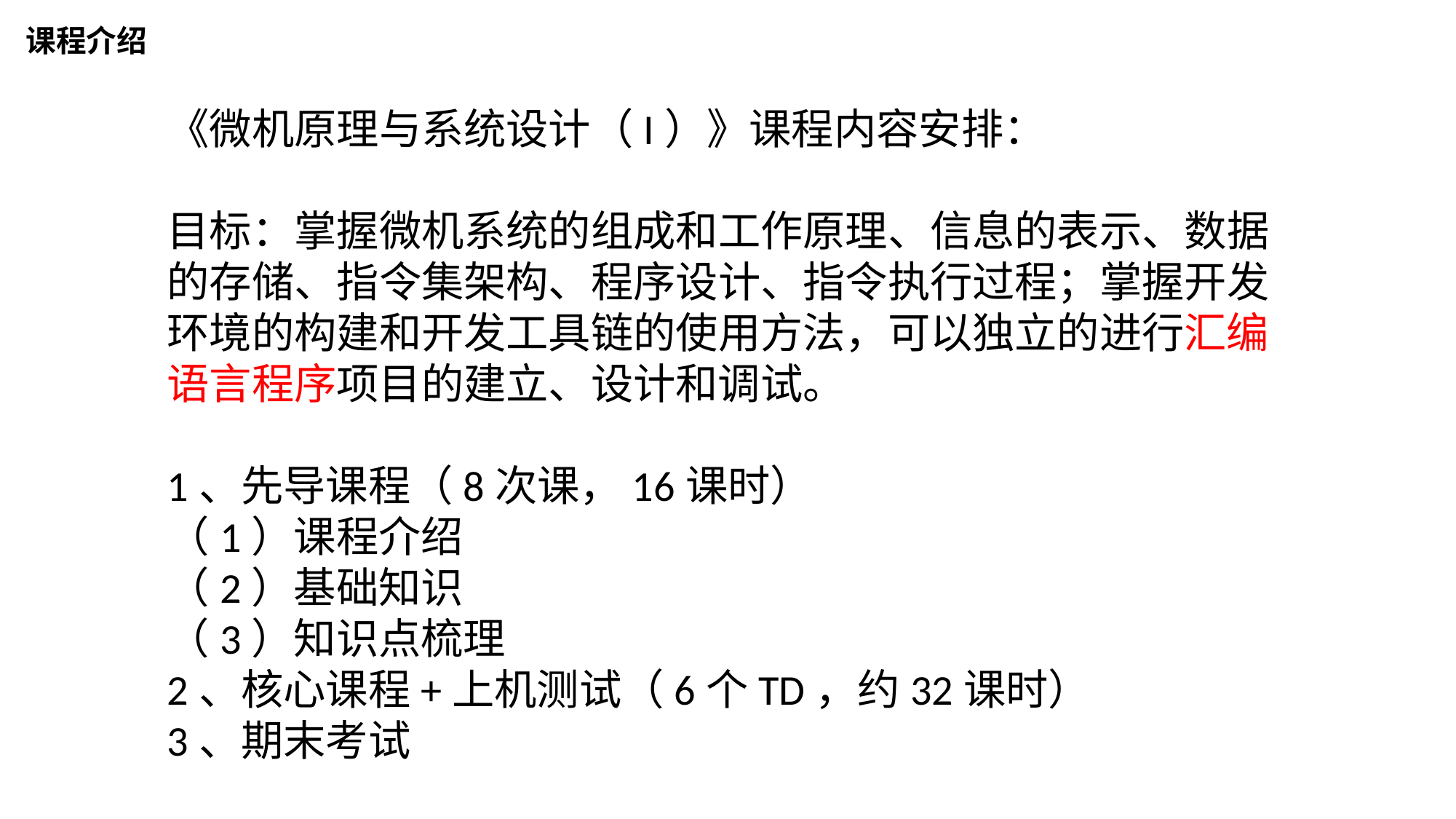

# 课程介绍
《微机原理与系统设计（I）》课程内容安排：

目标：掌握微机系统的组成和工作原理、信息的表示、数据的存储、指令集架构、程序设计、指令执行过程；掌握开发环境的构建和开发工具链的使用方法，可以独立的进行汇编语言程序项目的建立、设计和调试。

1、先导课程（8次课，16课时）
（1）课程介绍
（2）基础知识
（3）知识点梳理
2、核心课程+上机测试（6个TD，约32课时）
3、期末考试